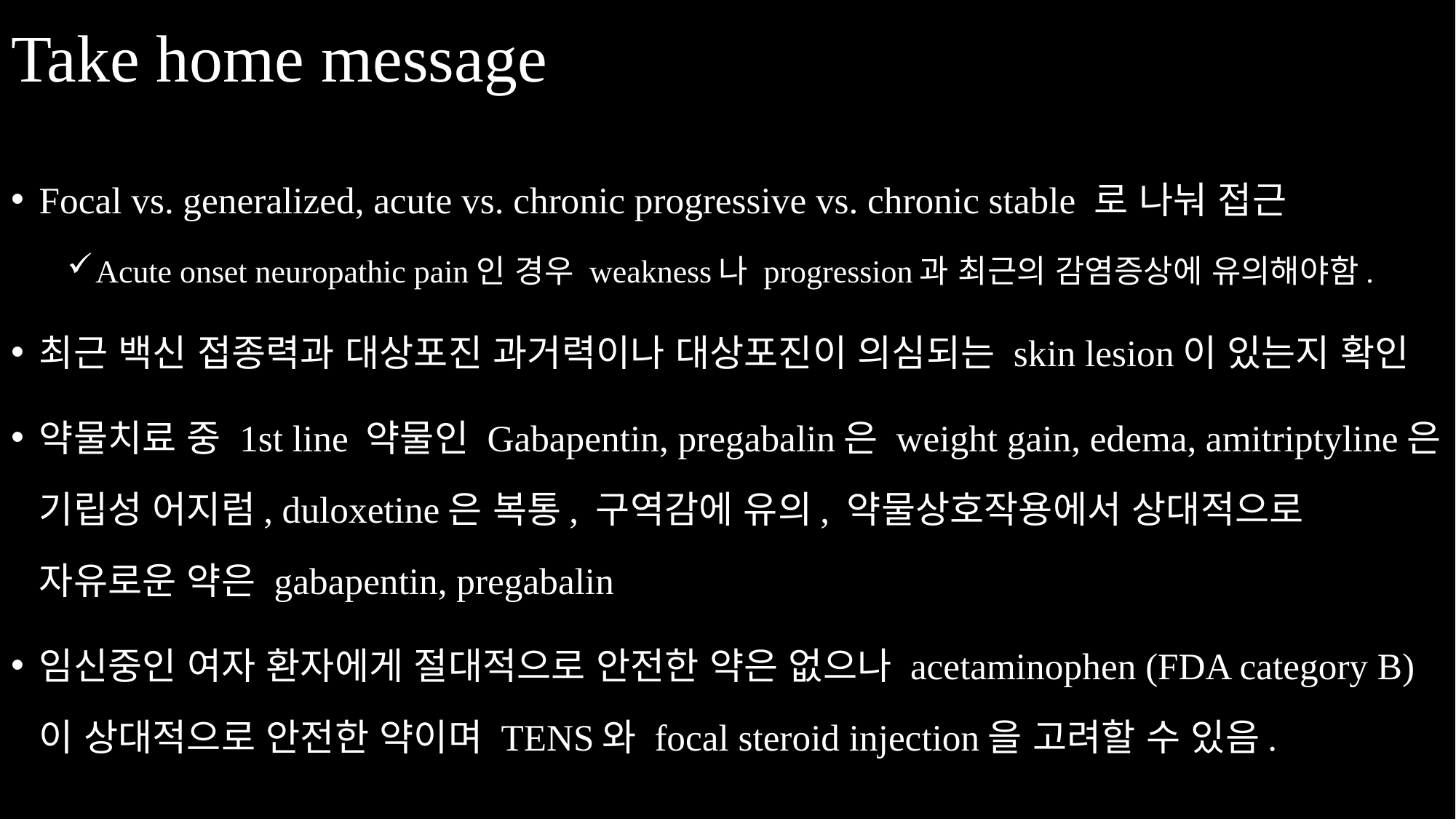

# Take home message
Focal vs. generalized, acute vs. chronic progressive vs. chronic stable 로 나눠 접근
Acute onset neuropathic pain인 경우 weakness나 progression과 최근의 감염증상에 유의해야함.
최근 백신 접종력과 대상포진 과거력이나 대상포진이 의심되는 skin lesion이 있는지 확인
약물치료 중 1st line 약물인 Gabapentin, pregabalin은 weight gain, edema, amitriptyline은 기립성 어지럼, duloxetine은 복통, 구역감에 유의, 약물상호작용에서 상대적으로 자유로운 약은 gabapentin, pregabalin
임신중인 여자 환자에게 절대적으로 안전한 약은 없으나 acetaminophen (FDA category B)이 상대적으로 안전한 약이며 TENS와 focal steroid injection을 고려할 수 있음.